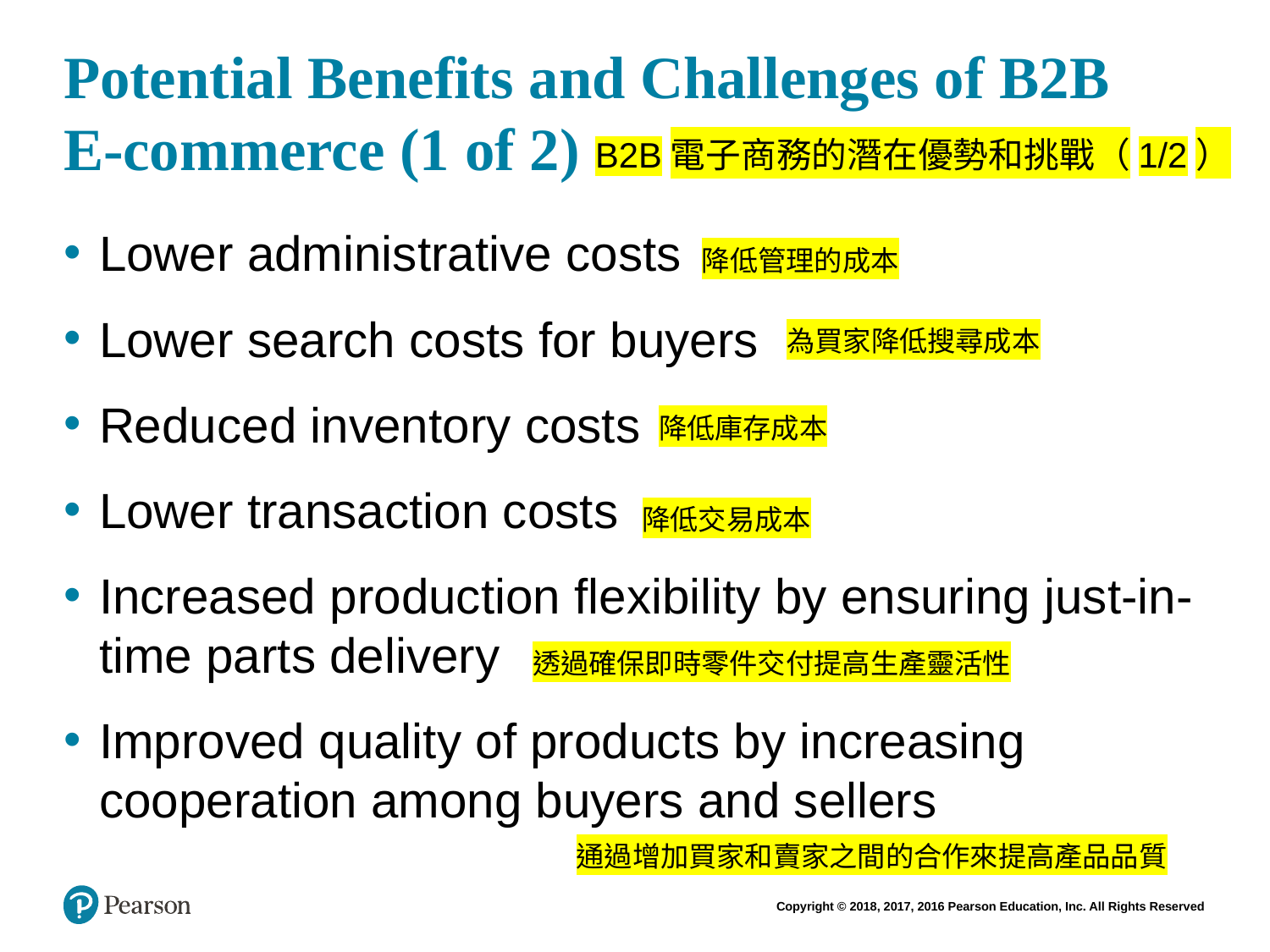

# Potential Benefits and Challenges of B2B E-commerce (1 of 2)
B2B電子商務的潛在優勢和挑戰（1/2）
Lower administrative costs
Lower search costs for buyers
Reduced inventory costs
Lower transaction costs
Increased production flexibility by ensuring just-in-time parts delivery
Improved quality of products by increasing cooperation among buyers and sellers
降低管理的成本
為買家降低搜尋成本
降低庫存成本
降低交易成本
透過確保即時零件交付提高生產靈活性
通過增加買家和賣家之間的合作來提高產品品質